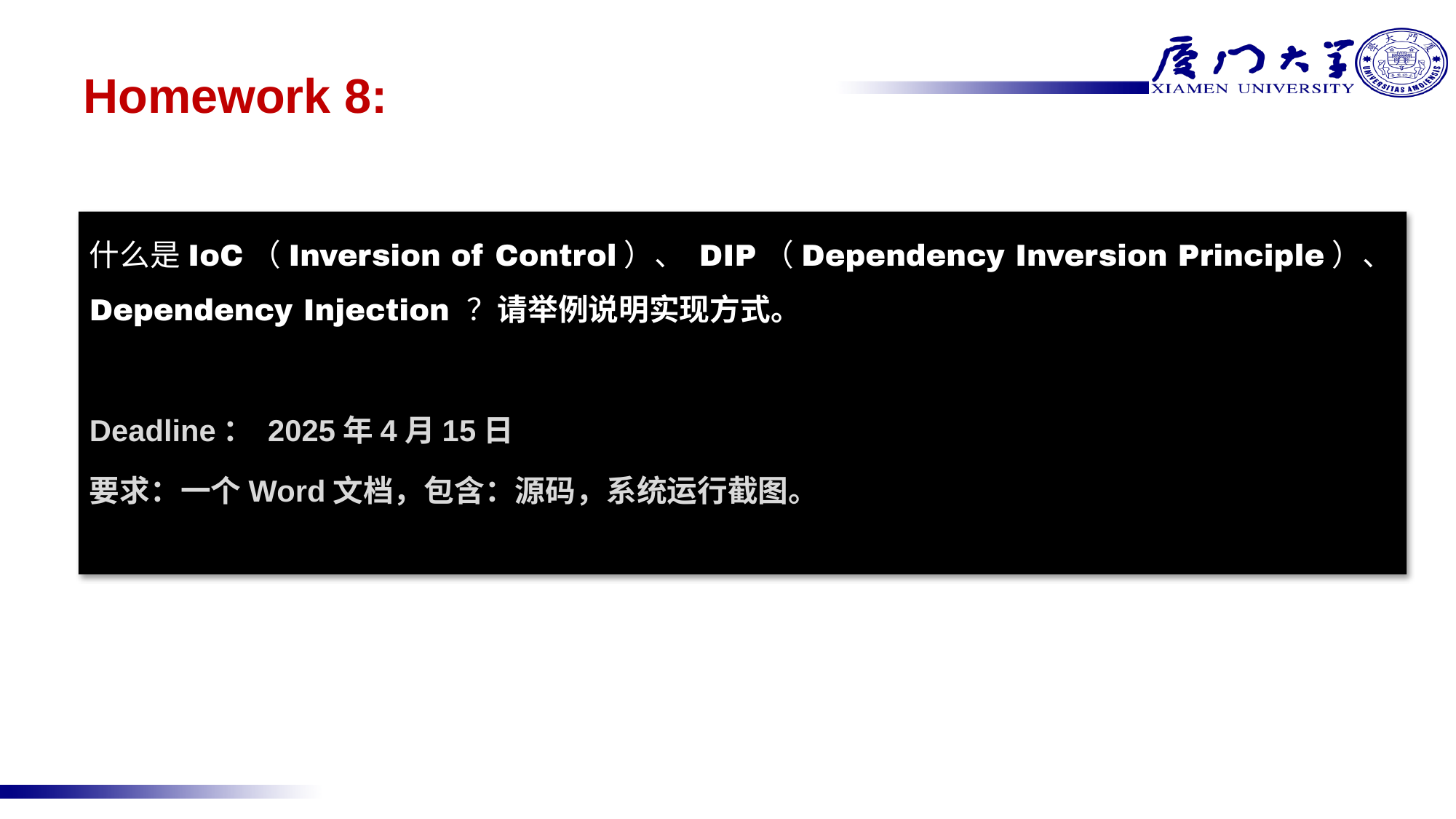

# Homework 8:
什么是IoC（Inversion of Control）、 DIP（Dependency Inversion Principle）、Dependency Injection ？请举例说明实现方式。

Deadline： 2025年4月15日
要求：一个Word文档，包含：源码，系统运行截图。